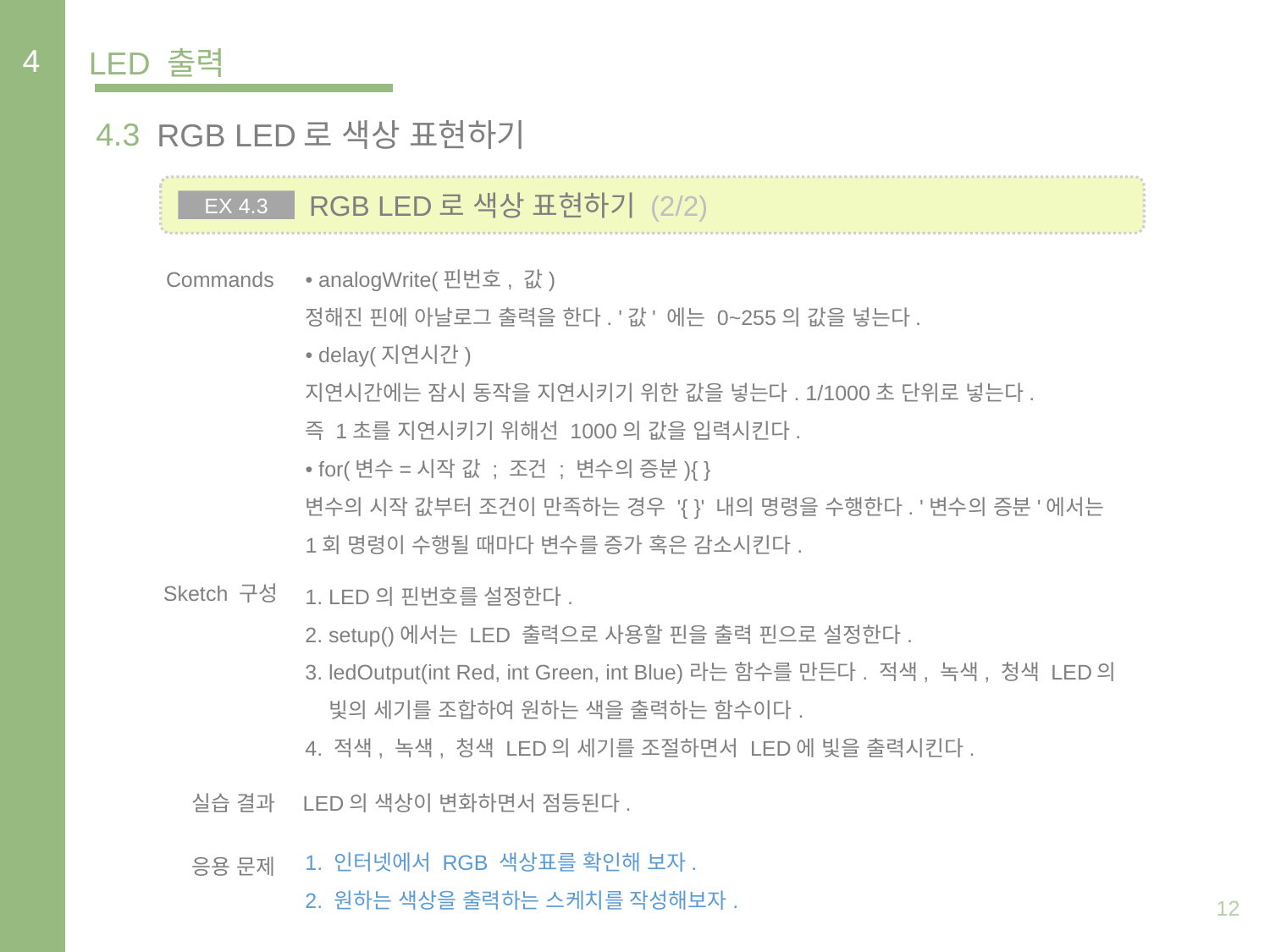

4
LED 출력
4.3
RGB LED로 색상 표현하기
                 RGB LED로 색상 표현하기 (2/2)
EX 4.3
Commands
• analogWrite(핀번호, 값)
정해진 핀에 아날로그 출력을 한다. '값' 에는 0~255의 값을 넣는다.
• delay(지연시간)
지연시간에는 잠시 동작을 지연시키기 위한 값을 넣는다. 1/1000초 단위로 넣는다.
즉 1초를 지연시키기 위해선 1000의 값을 입력시킨다.
• for(변수=시작 값 ; 조건 ; 변수의 증분){ }
변수의 시작 값부터 조건이 만족하는 경우 '{ }' 내의 명령을 수행한다. '변수의 증분'에서는
1회 명령이 수행될 때마다 변수를 증가 혹은 감소시킨다.
Sketch 구성
1. LED의 핀번호를 설정한다.
2. setup()에서는 LED 출력으로 사용할 핀을 출력 핀으로 설정한다.
3. ledOutput(int Red, int Green, int Blue)라는 함수를 만든다. 적색, 녹색, 청색 LED의
    빛의 세기를 조합하여 원하는 색을 출력하는 함수이다.
4. 적색, 녹색, 청색 LED의 세기를 조절하면서 LED에 빛을 출력시킨다.
실습 결과
LED의 색상이 변화하면서 점등된다.
1. 인터넷에서 RGB 색상표를 확인해 보자.
2. 원하는 색상을 출력하는 스케치를 작성해보자.
응용 문제
12